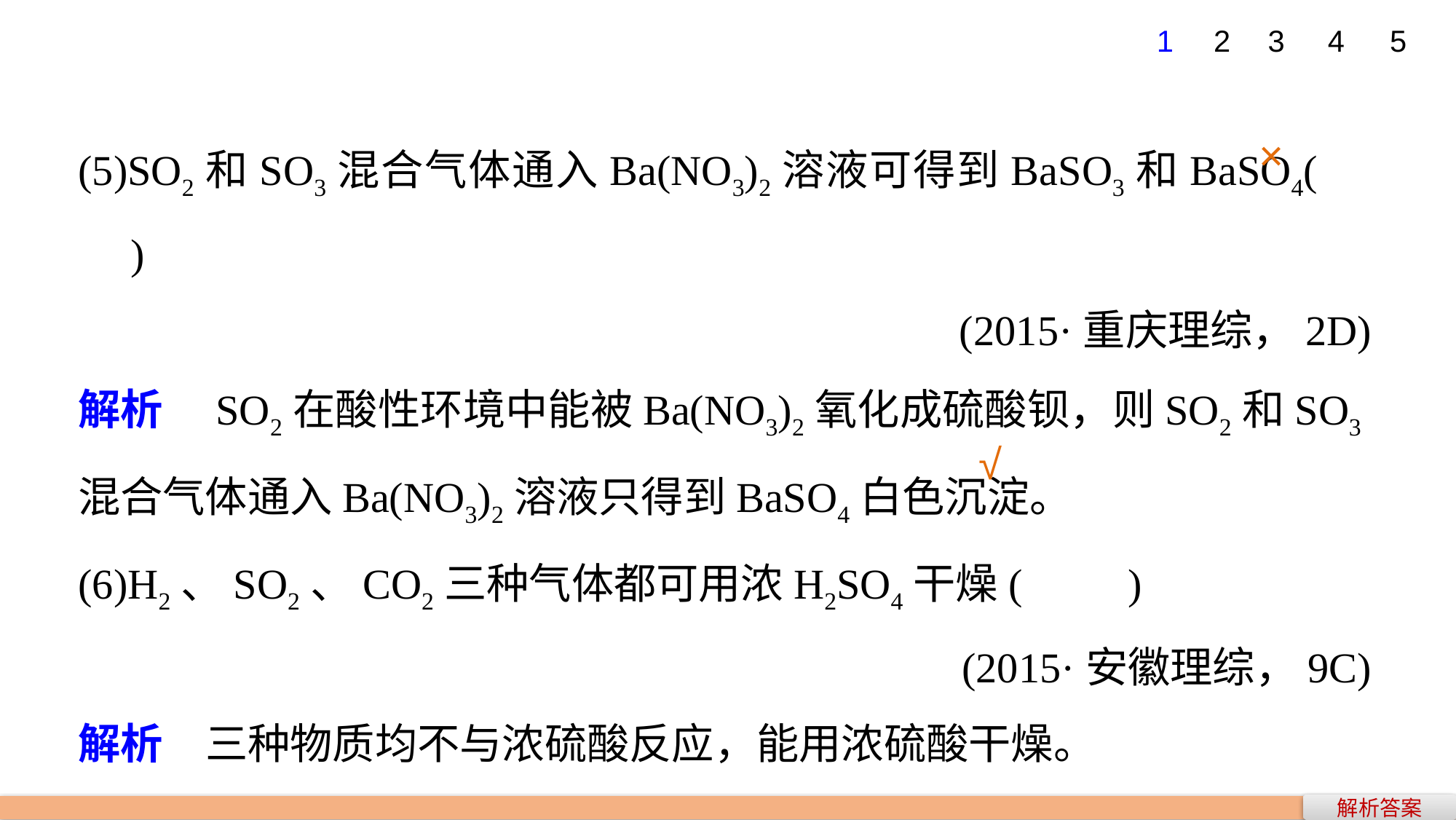

5
1
2
3
4
(5)SO2和SO3混合气体通入Ba(NO3)2溶液可得到BaSO3和BaSO4(　　)
(2015·重庆理综，2D)
解析　SO2在酸性环境中能被Ba(NO3)2氧化成硫酸钡，则SO2和SO3混合气体通入Ba(NO3)2溶液只得到BaSO4白色沉淀。
(6)H2、SO2、CO2三种气体都可用浓H2SO4干燥(　　)
(2015·安徽理综，9C)
解析　三种物质均不与浓硫酸反应，能用浓硫酸干燥。
×
√
解析答案